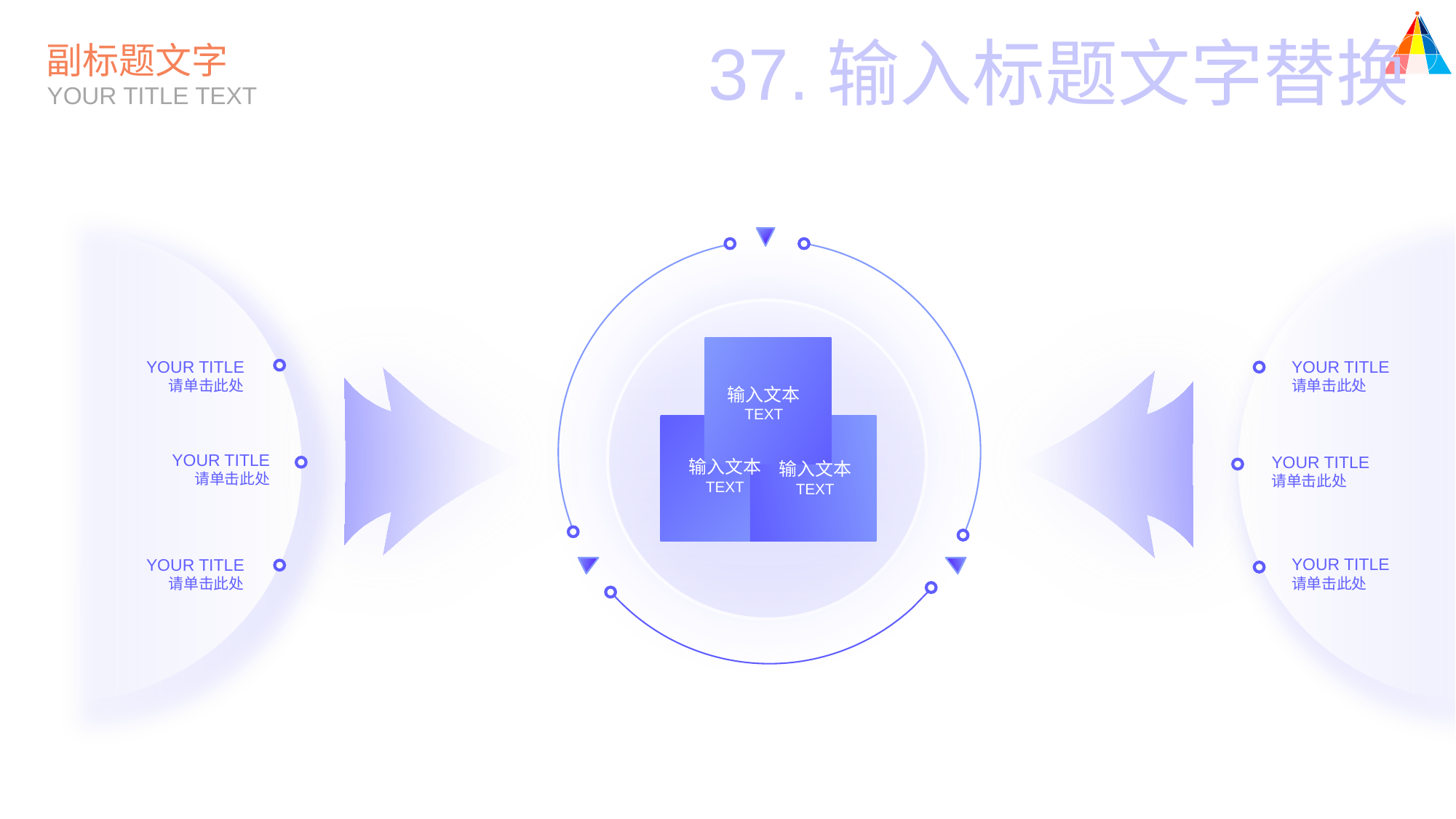

37.输入标题文字替换
副标题文字
YOUR TITLE TEXT

YOUR TITLE
请单击此处
YOUR TITLE
请单击此处

输入文本
TEXT
YOUR TITLE
请单击此处
YOUR TITLE
请单击此处
输入文本
TEXT
输入文本
TEXT
YOUR TITLE
请单击此处
YOUR TITLE
请单击此处